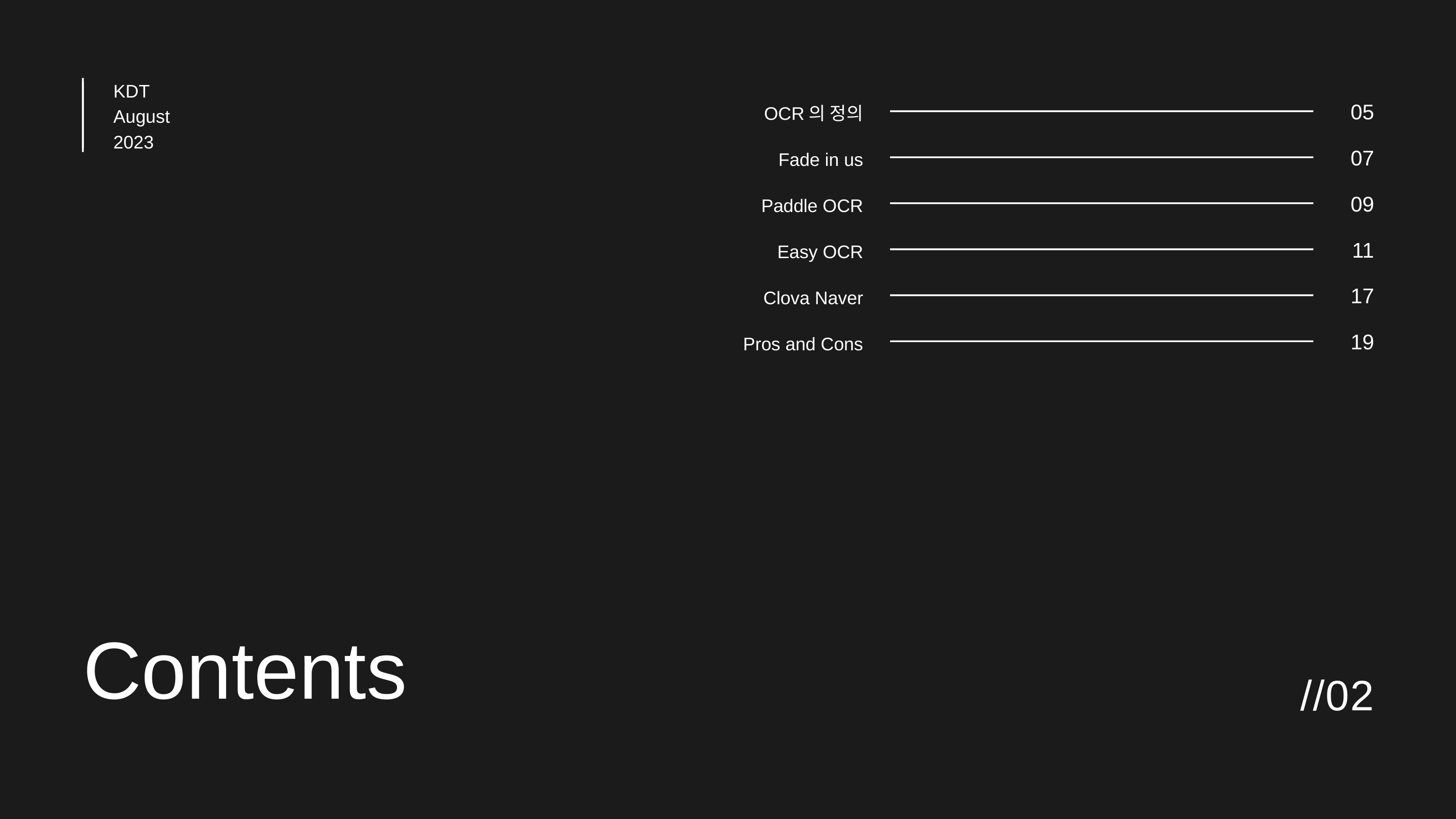

KDT
August
2023

05
07
09
11
17
19
OCR의 정의
Fade in us
Paddle OCR
Easy OCR
Clova Naver
Pros and Cons

Contents
//02